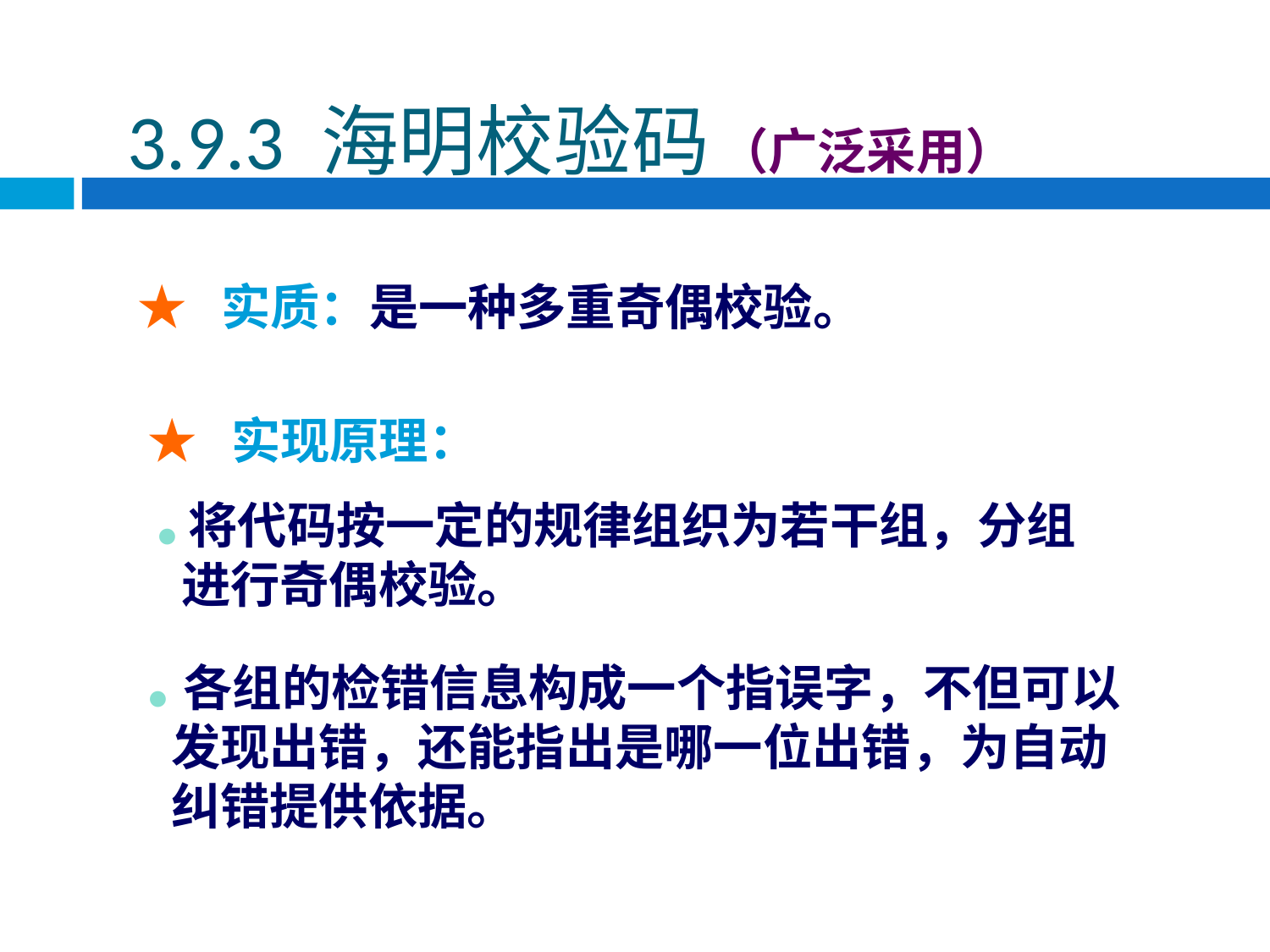

3.9.3 海明校验码 （广泛采用）
# ★  实质：是一种多重奇偶校验。
★  实现原理：
 ●   将代码按一定的规律组织为若干组，分组
   进行奇偶校验。
   ●   各组的检错信息构成一个指误字，不但可以
   发现出错，还能指出是哪一位出错，为自动
   纠错提供依据。